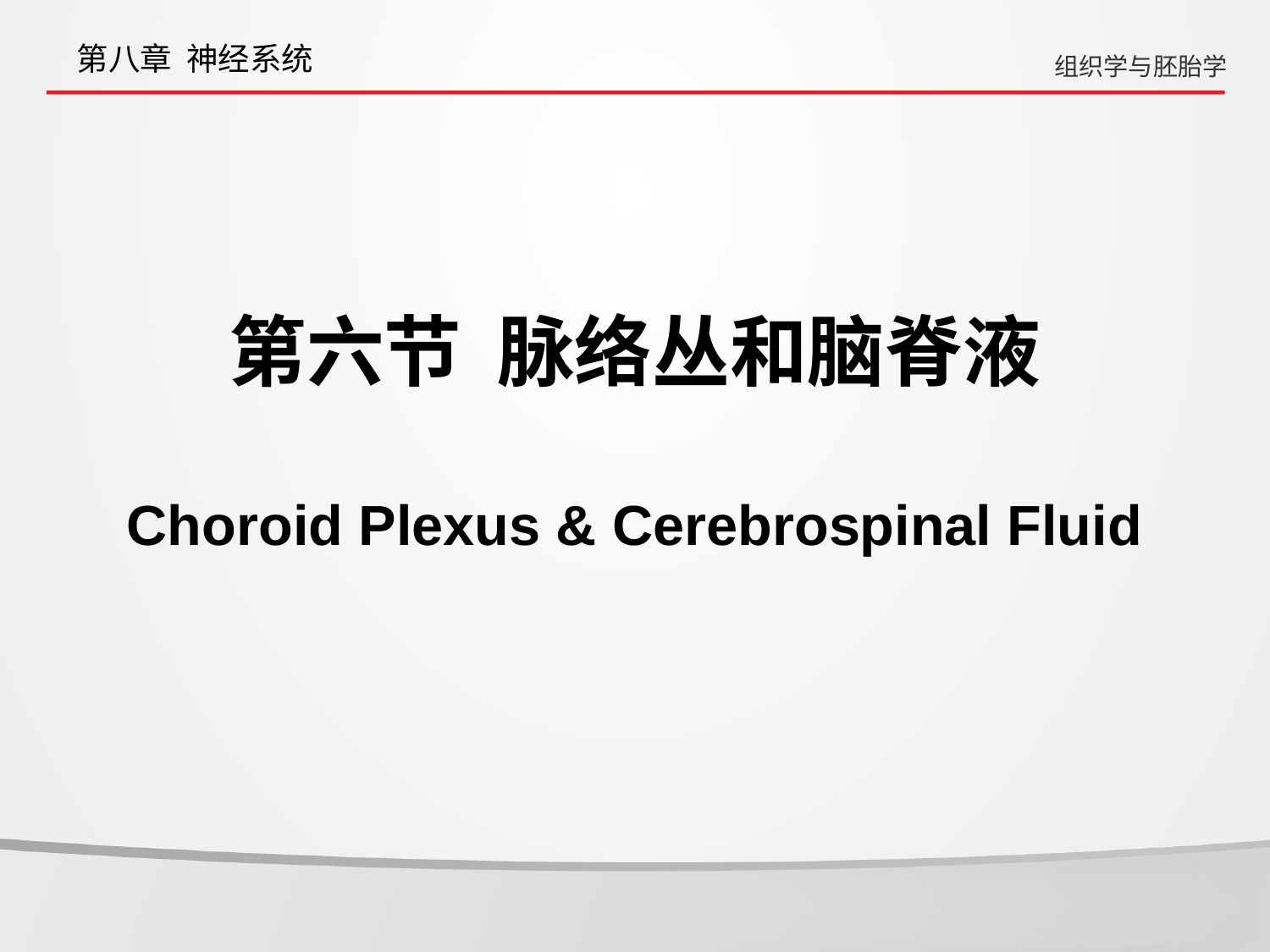

第八章  神经系统
组织学与胚胎学
第六节  脉络丛和脑脊液

Choroid Plexus & Cerebrospinal Fluid